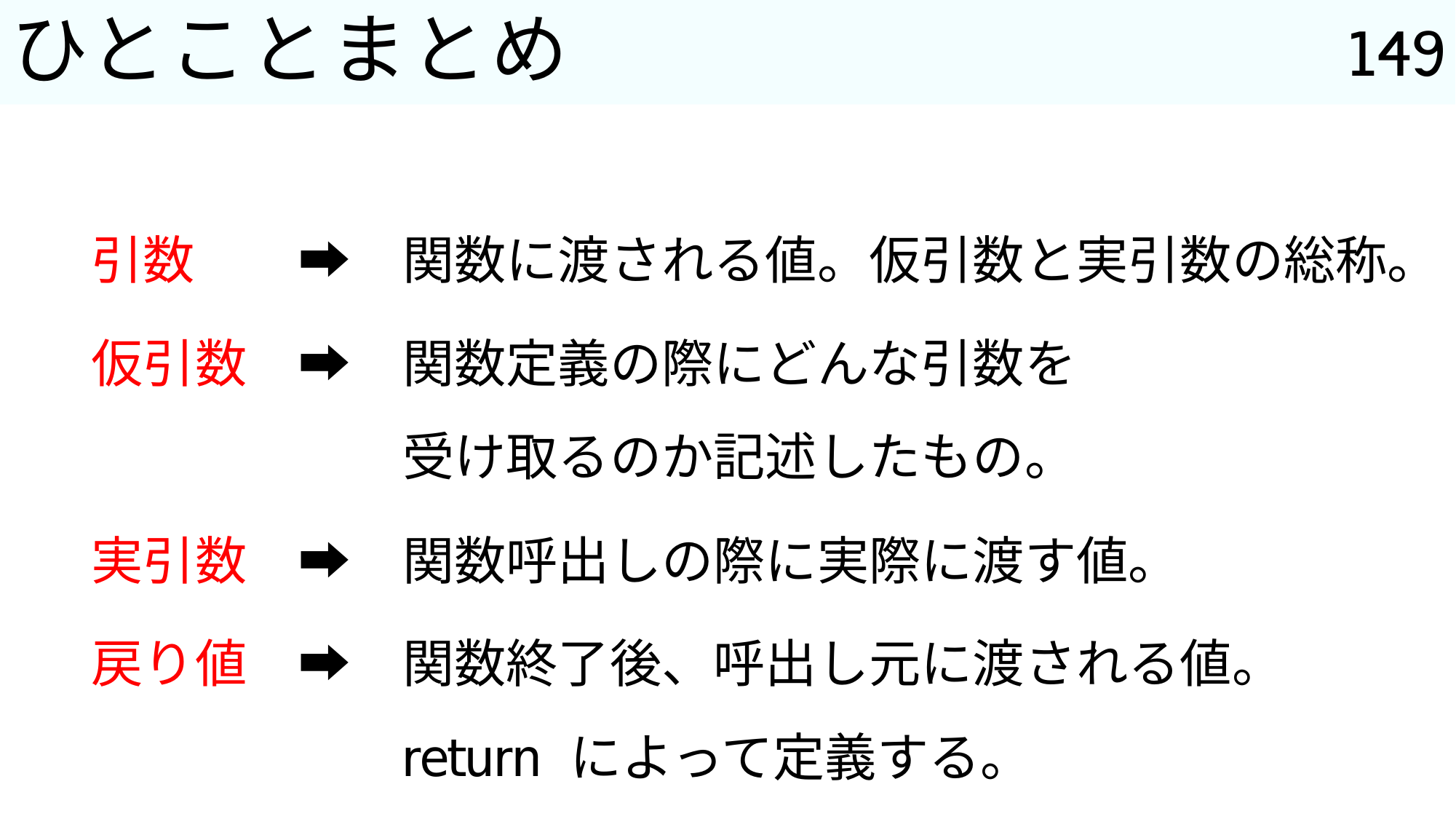

149
# ひとことまとめ
引数	➡	関数に渡される値。仮引数と実引数の総称。
仮引数	➡	関数定義の際にどんな引数を
			受け取るのか記述したもの。
実引数	➡	関数呼出しの際に実際に渡す値。
戻り値	➡	関数終了後、呼出し元に渡される値。
			return によって定義する。